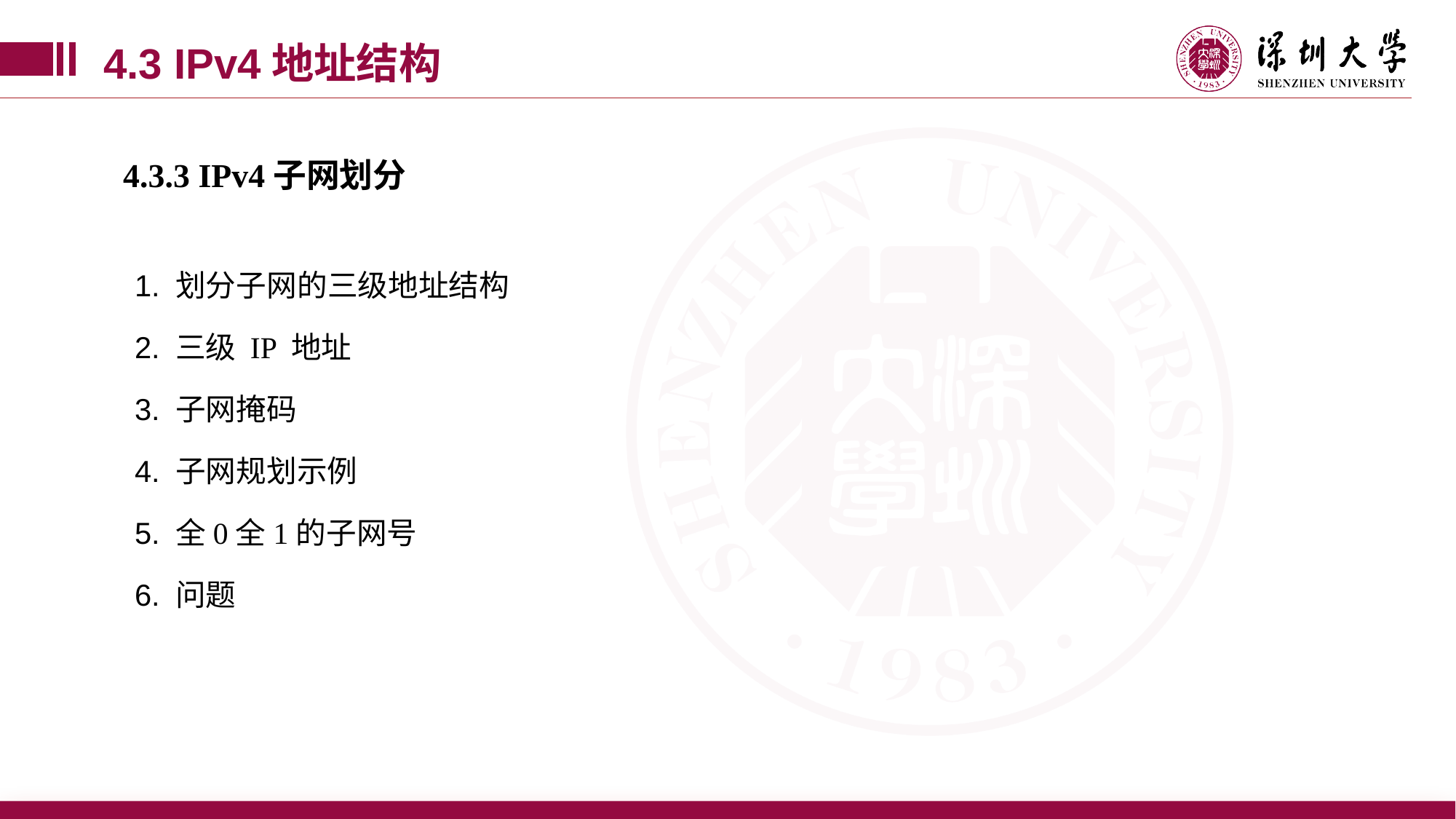

4.3 IPv4地址结构

4.3.3 IPv4子网划分
划分子网的三级地址结构
三级 IP 地址
子网掩码
子网规划示例
全0全1的子网号
问题